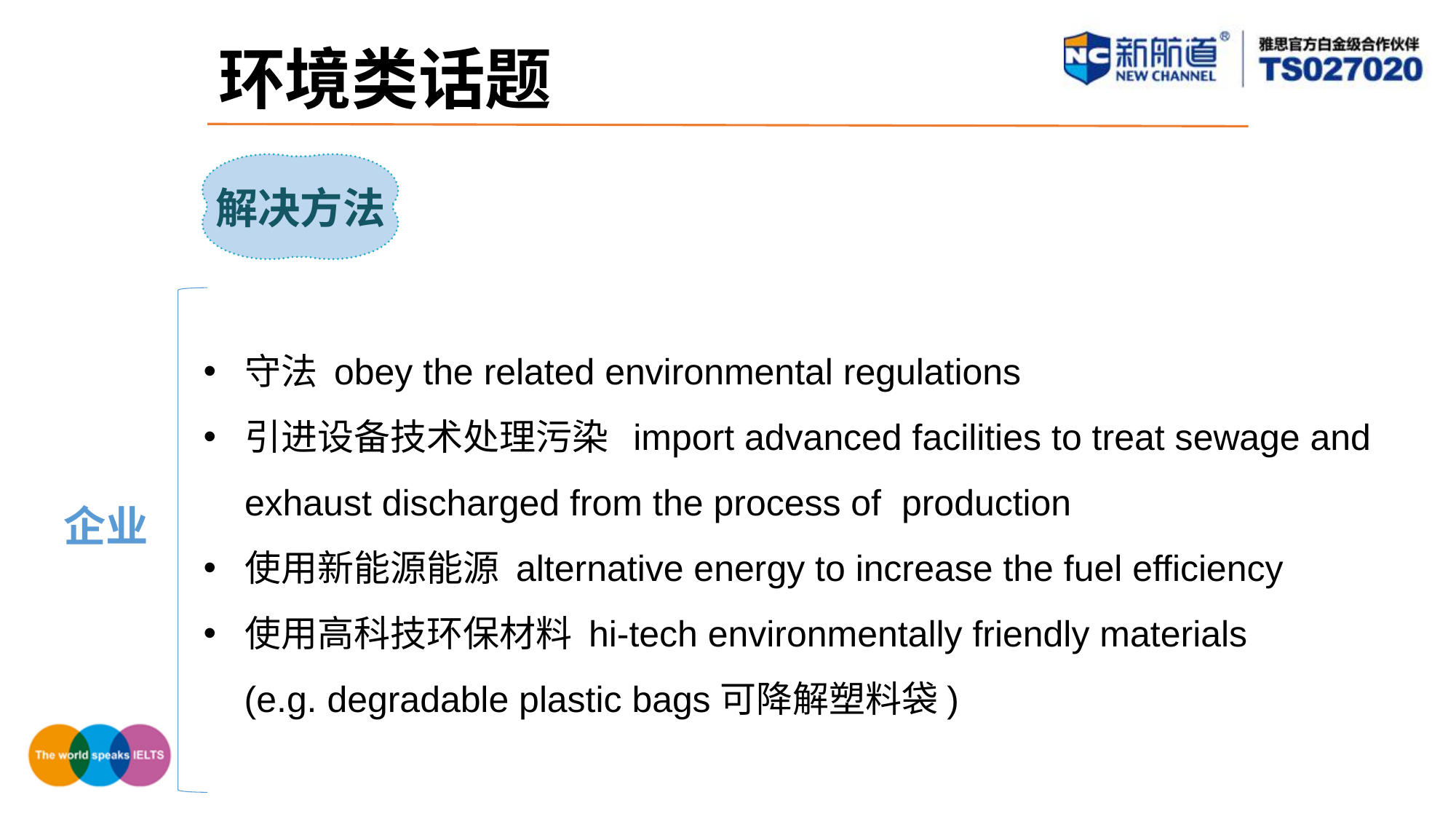

环境类话题
解决方法

守法 obey the related environmental regulations
引进设备技术处理污染  import advanced facilities to treat sewage and exhaust discharged from the process of  production
使用新能源能源 alternative energy to increase the fuel efficiency
使用高科技环保材料 hi-tech environmentally friendly materials
    (e.g. degradable plastic bags可降解塑料袋)
企业